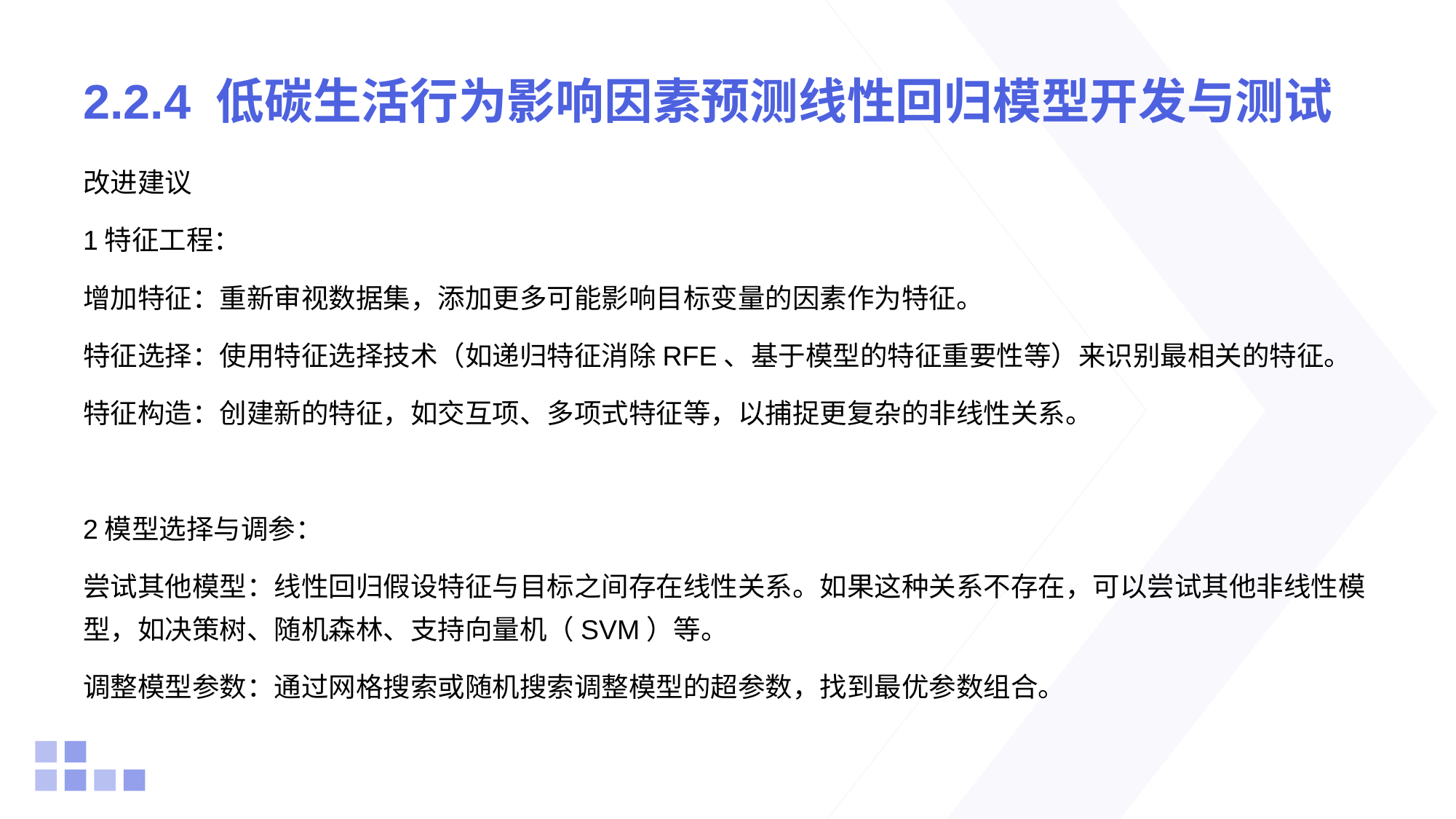

# 2.2.4 低碳生活行为影响因素预测线性回归模型开发与测试
改进建议
1特征工程：
增加特征：重新审视数据集，添加更多可能影响目标变量的因素作为特征。
特征选择：使用特征选择技术（如递归特征消除RFE、基于模型的特征重要性等）来识别最相关的特征。
特征构造：创建新的特征，如交互项、多项式特征等，以捕捉更复杂的非线性关系。

2模型选择与调参：
尝试其他模型：线性回归假设特征与目标之间存在线性关系。如果这种关系不存在，可以尝试其他非线性模型，如决策树、随机森林、支持向量机（SVM）等。
调整模型参数：通过网格搜索或随机搜索调整模型的超参数，找到最优参数组合。